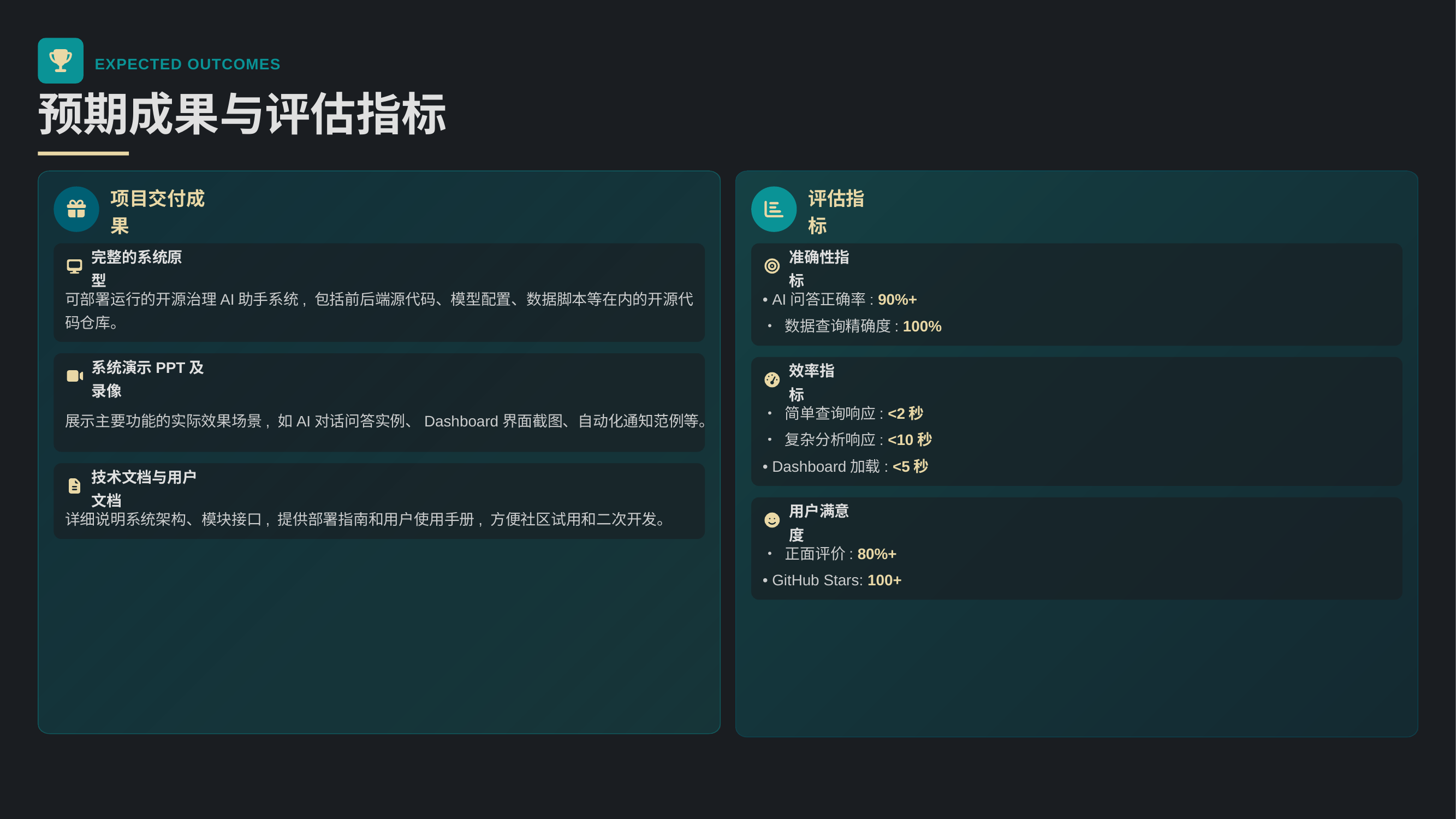

EXPECTED OUTCOMES
预期成果与评估指标

项目交付成果
评估指标

完整的系统原型
准确性指标

可部署运行的开源治理AI助手系统, 包括前后端源代码、模型配置、数据脚本等在内的开源代码仓库。
• AI问答正确率: 90%+
• 数据查询精确度: 100%

系统演示PPT及录像

效率指标

展示主要功能的实际效果场景, 如AI对话问答实例、Dashboard界面截图、自动化通知范例等。
• 简单查询响应: <2秒
• 复杂分析响应: <10秒
• Dashboard加载: <5秒

技术文档与用户文档

详细说明系统架构、模块接口, 提供部署指南和用户使用手册, 方便社区试用和二次开发。
用户满意度

• 正面评价: 80%+
• GitHub Stars: 100+